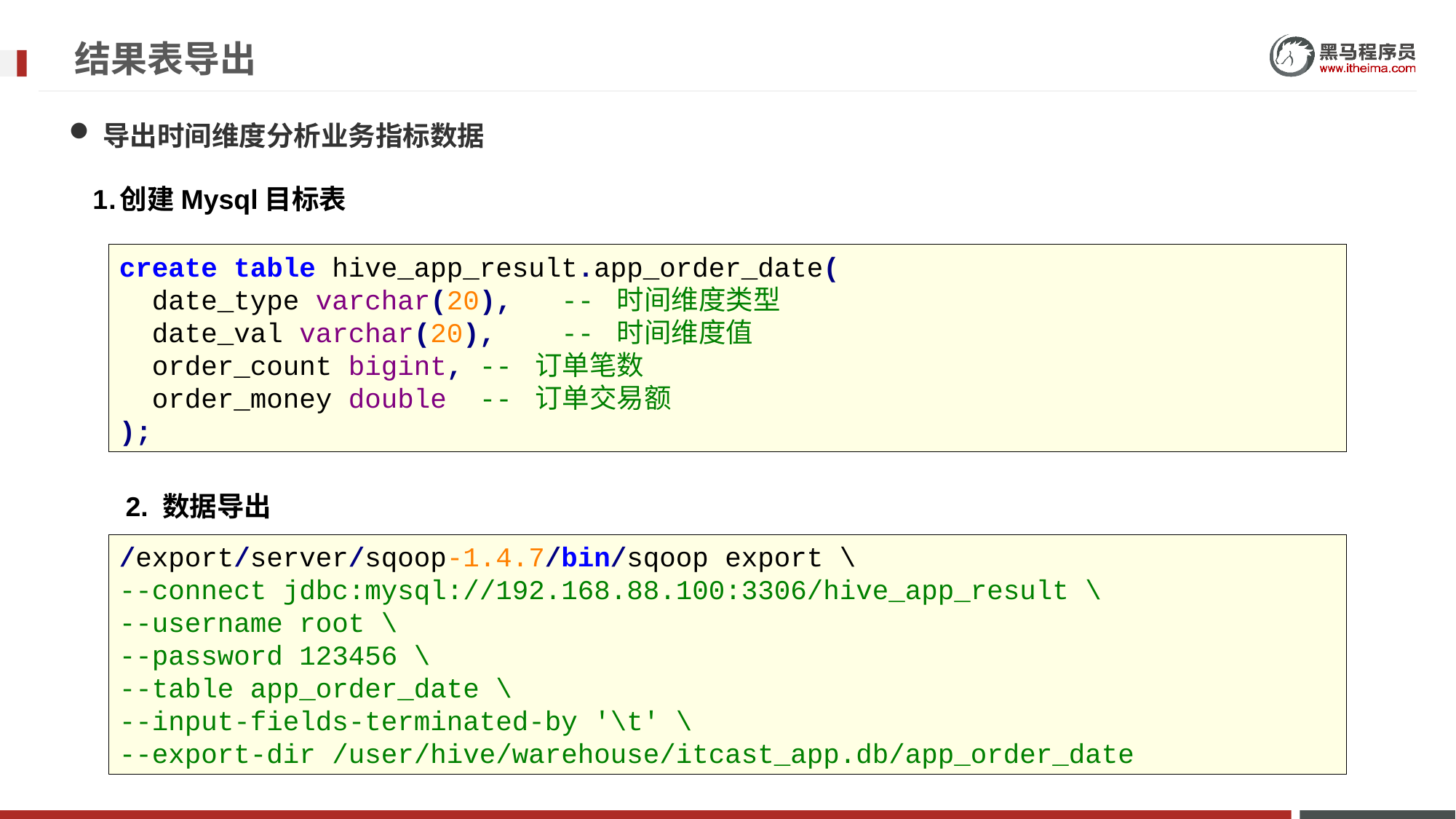

# 结果表导出
导出时间维度分析业务指标数据
创建Mysql目标表
create table hive_app_result.app_order_date(
  date_type varchar(20),   -- 时间维度类型
  date_val varchar(20),    -- 时间维度值
  order_count bigint, -- 订单笔数
  order_money double  -- 订单交易额
);
2. 数据导出
/export/server/sqoop-1.4.7/bin/sqoop export \
--connect jdbc:mysql://192.168.88.100:3306/hive_app_result \
--username root \
--password 123456 \
--table app_order_date \
--input-fields-terminated-by '\t' \
--export-dir /user/hive/warehouse/itcast_app.db/app_order_date